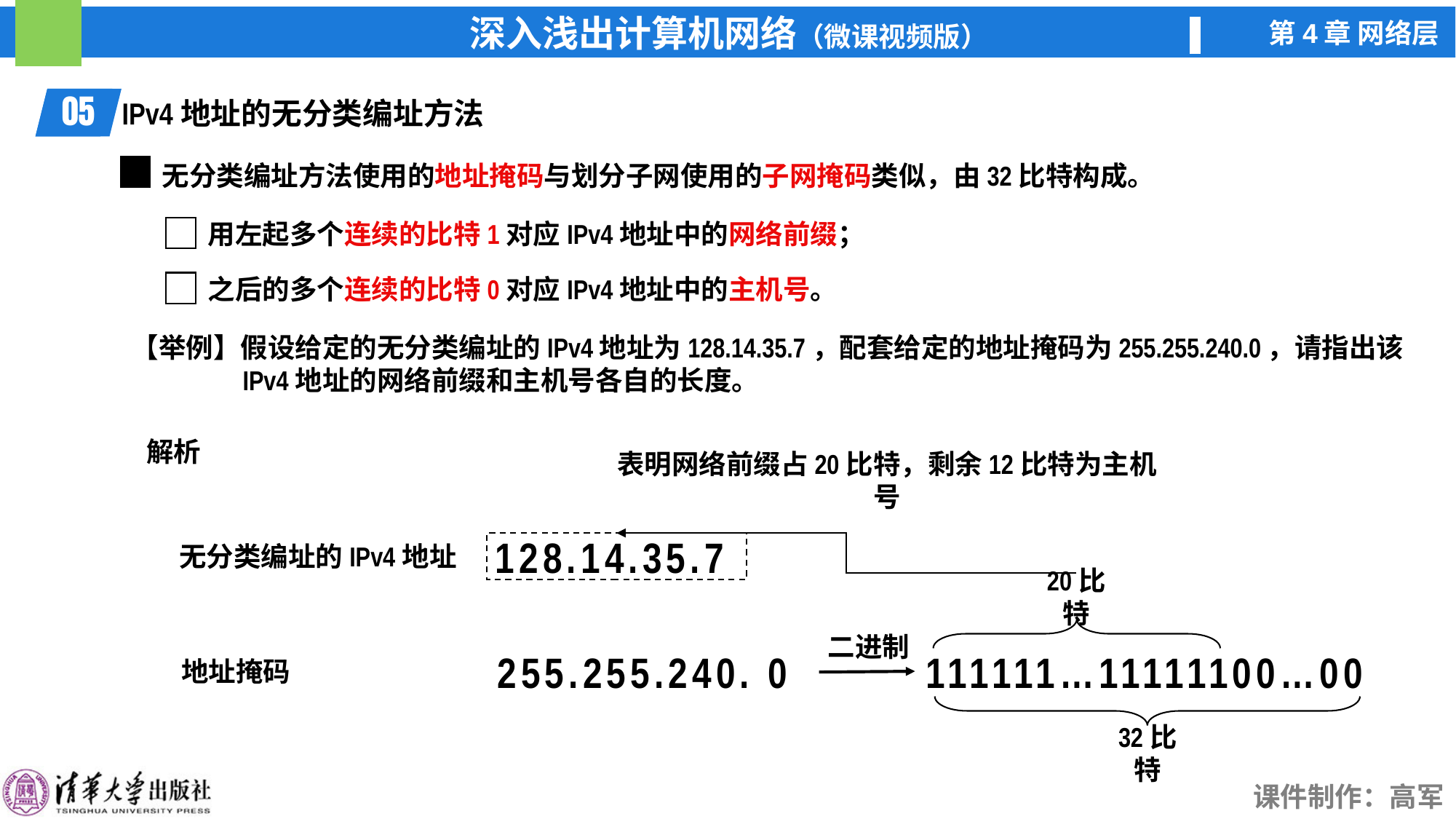

01
IPv4地址的无分类编址方法
05
无分类编址方法使用的地址掩码与划分子网使用的子网掩码类似，由32比特构成。

用左起多个连续的比特1对应IPv4地址中的网络前缀；

之后的多个连续的比特0对应IPv4地址中的主机号。

【举例】假设给定的无分类编址的IPv4地址为128.14.35.7，配套给定的地址掩码为255.255.240.0，请指出该
                  IPv4地址的网络前缀和主机号各自的长度。
解析
表明网络前缀占20比特，剩余12比特为主机号

无分类编址的IPv4地址
128.14.35.7

20比特
二进制
111111…11111100…00
地址掩码
255.255.240. 0

32比特